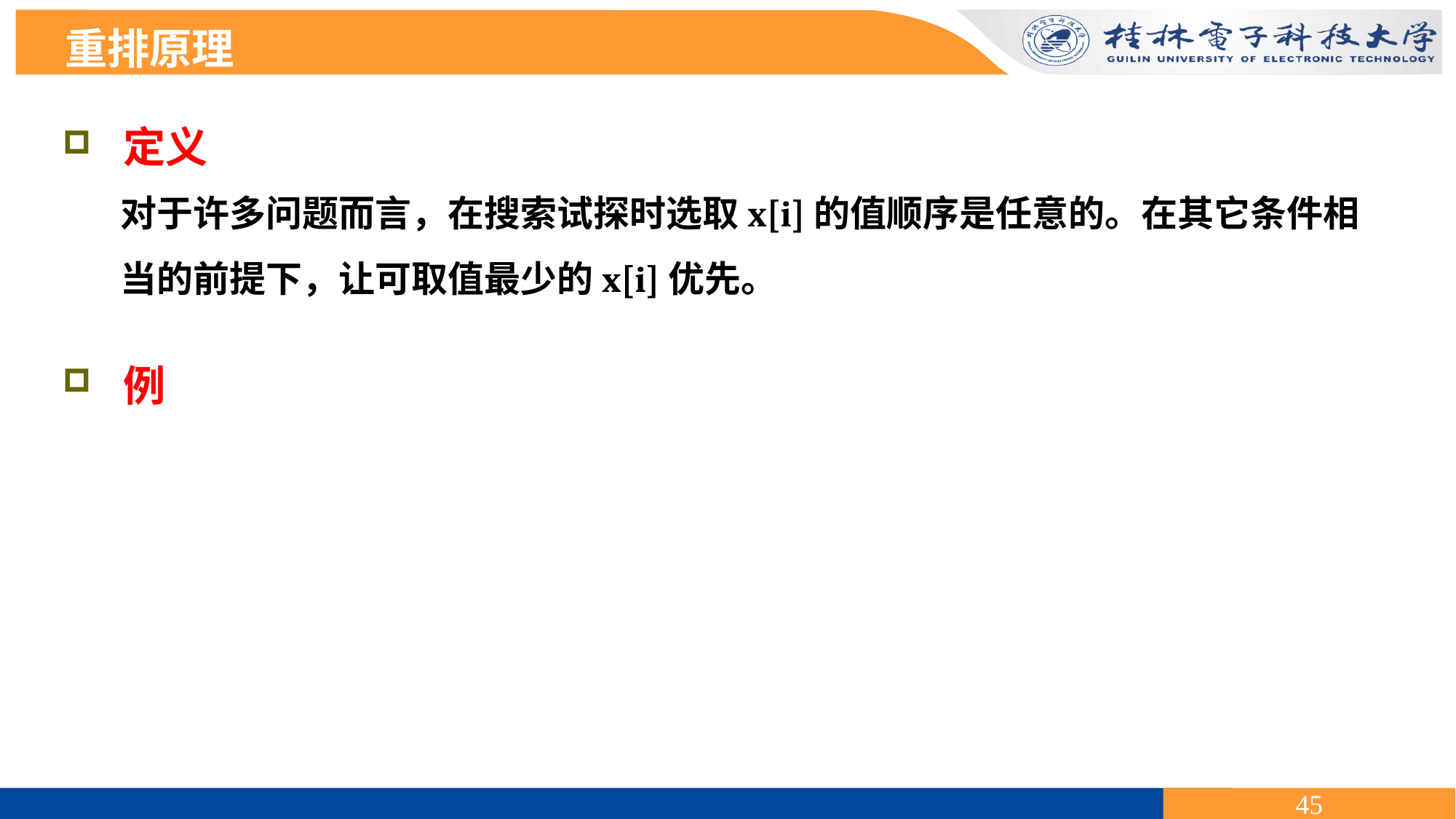

重排原理
 定义

对于许多问题而言，在搜索试探时选取x[i]的值顺序是任意的。在其它条件相当的前提下，让可取值最少的x[i]优先。
 例